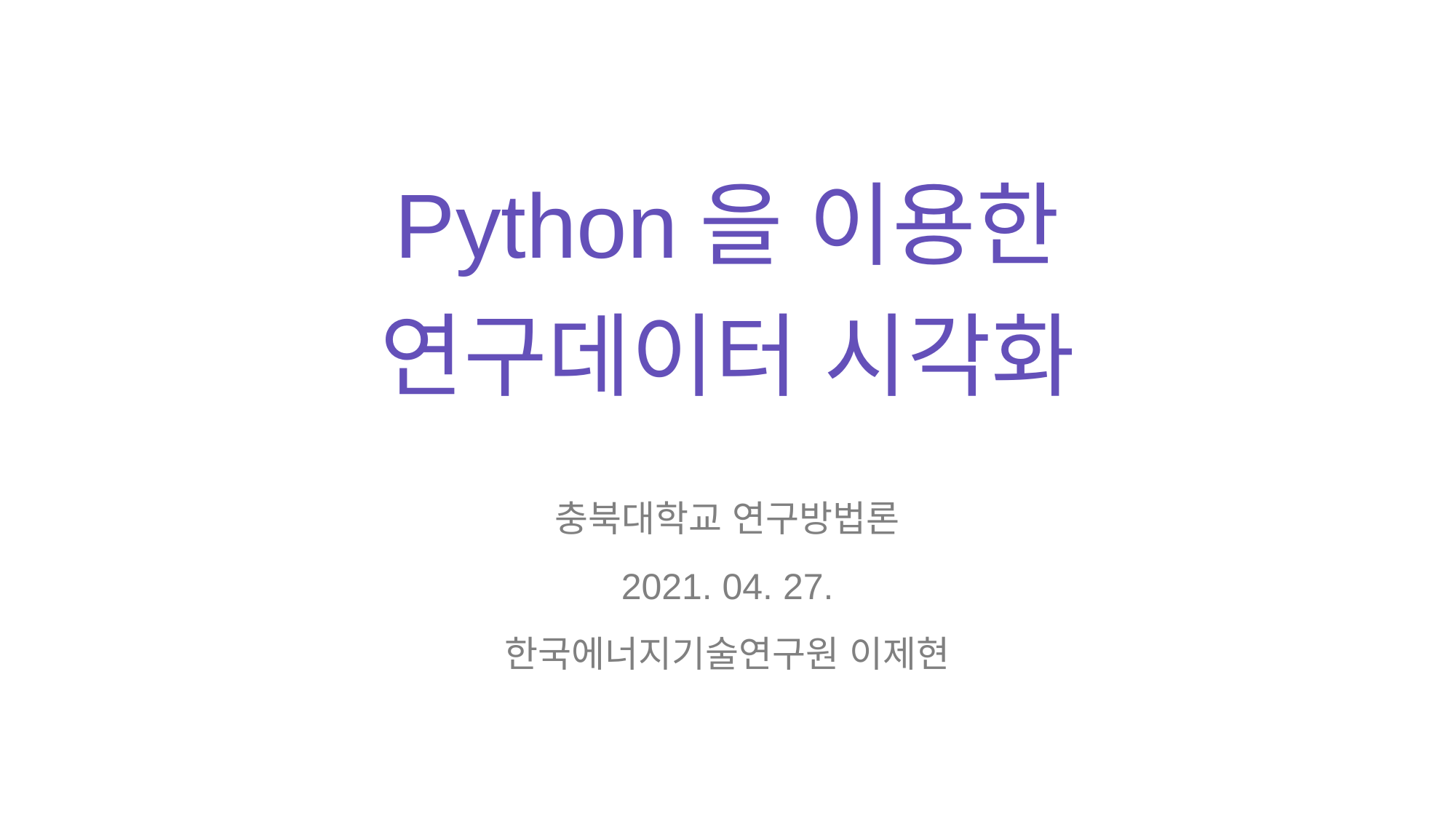

# Python을 이용한 연구데이터 시각화
충북대학교 연구방법론
2021. 04. 27.
한국에너지기술연구원 이제현